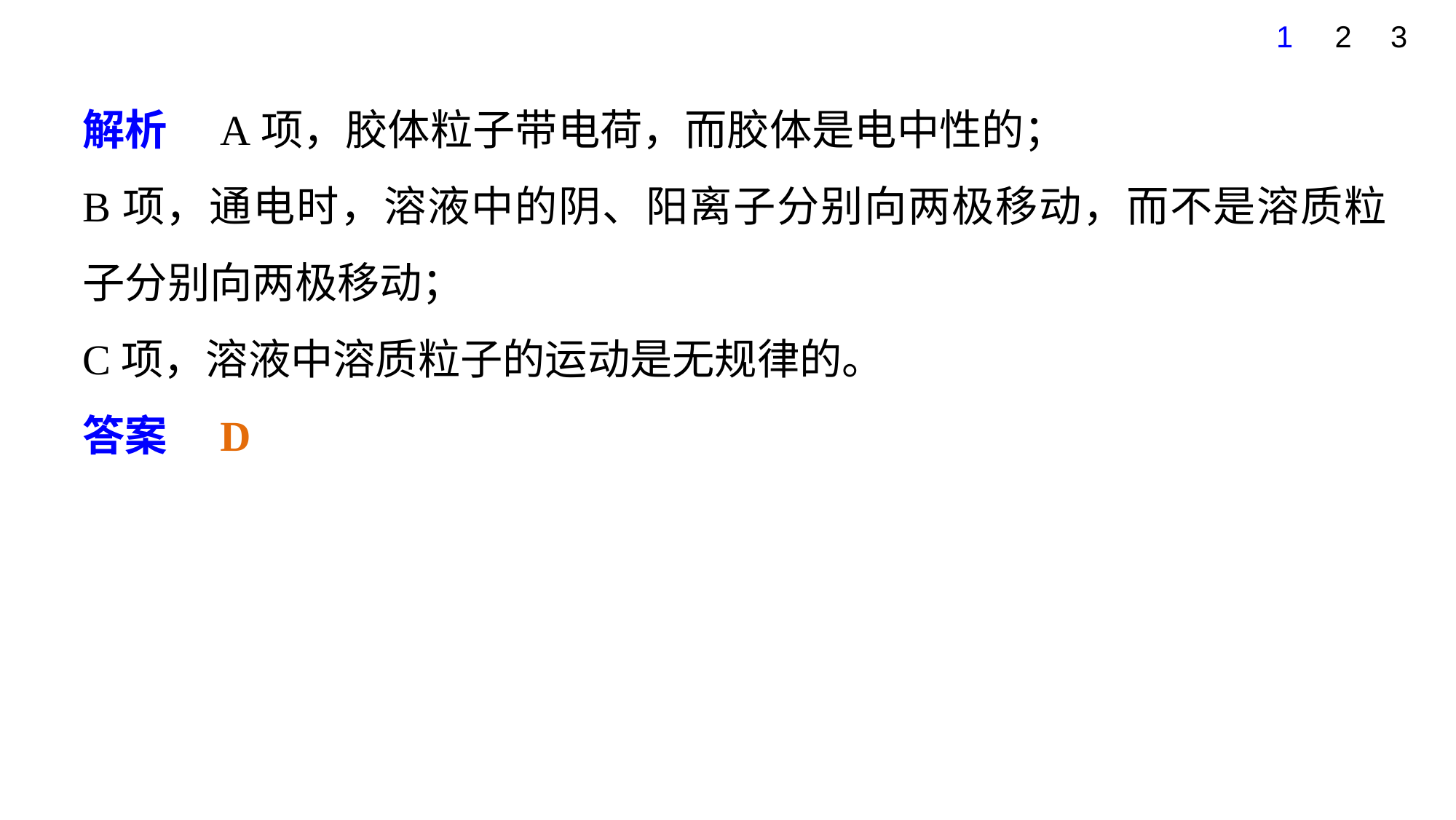

1
2
3
解析　A项，胶体粒子带电荷，而胶体是电中性的；
B项，通电时，溶液中的阴、阳离子分别向两极移动，而不是溶质粒子分别向两极移动；
C项，溶液中溶质粒子的运动是无规律的。
答案　D